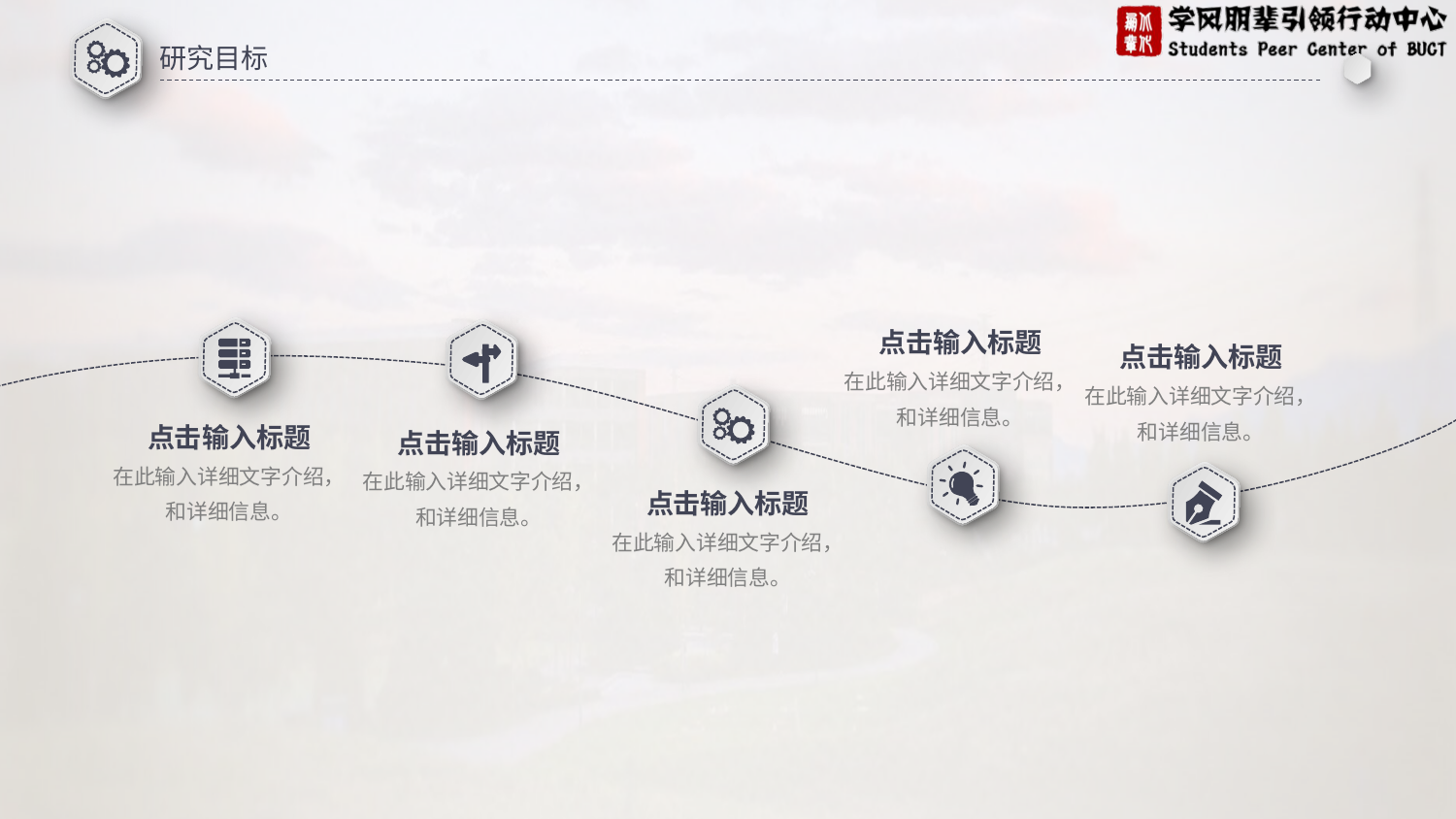

研究目标

点击输入标题
在此输入详细文字介绍，
和详细信息。

点击输入标题
在此输入详细文字介绍，
和详细信息。

点击输入标题
在此输入详细文字介绍，
和详细信息。
点击输入标题
在此输入详细文字介绍，
和详细信息。

点击输入标题
在此输入详细文字介绍，
和详细信息。